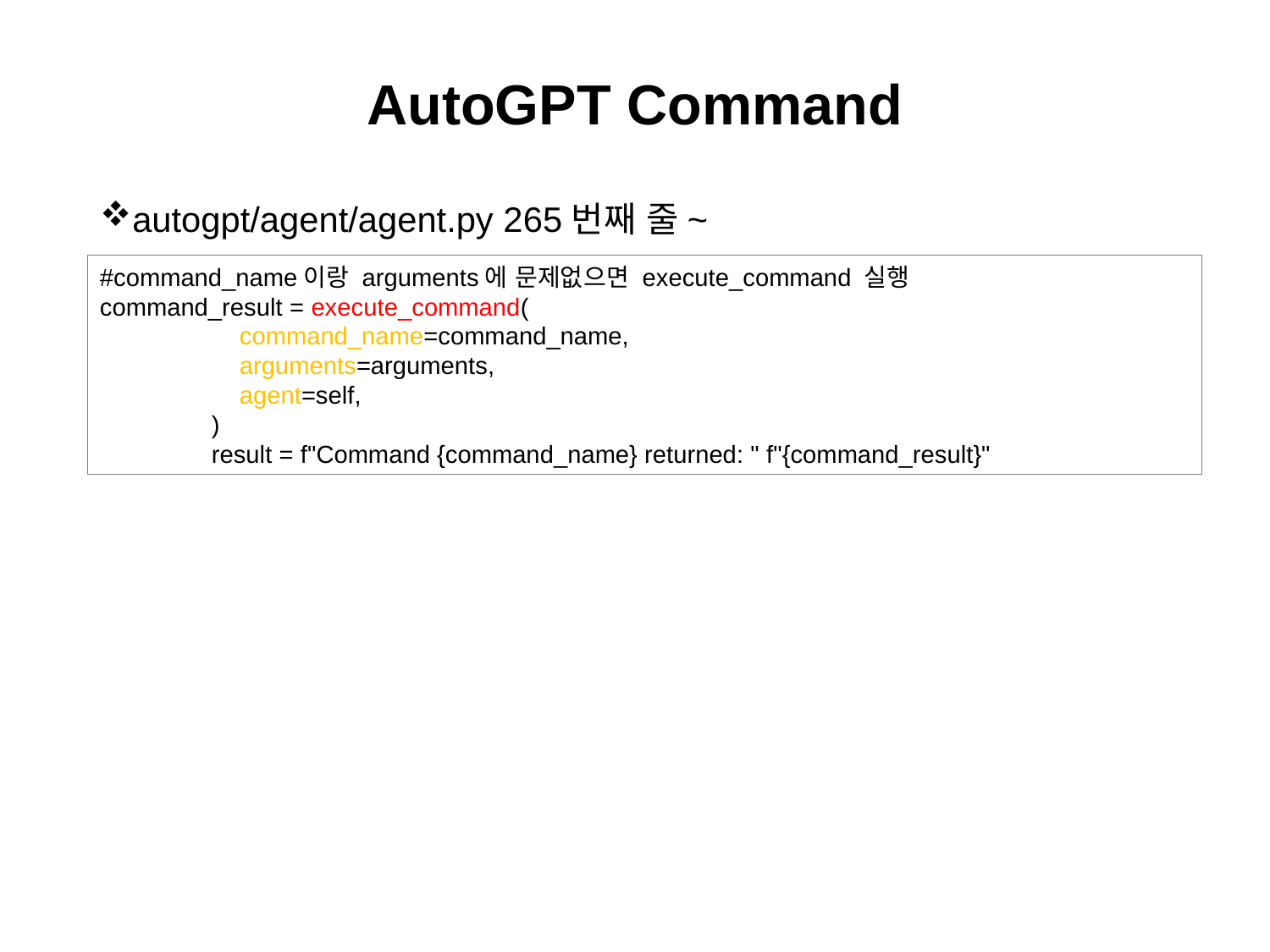

# AutoGPT Command
autogpt/agent/agent.py 265번째 줄~
#command_name이랑 arguments에 문제없으면 execute_command 실행
command_result = execute_command(
                    command_name=command_name,
                    arguments=arguments,
                    agent=self,
                )
                result = f"Command {command_name} returned: " f"{command_result}"